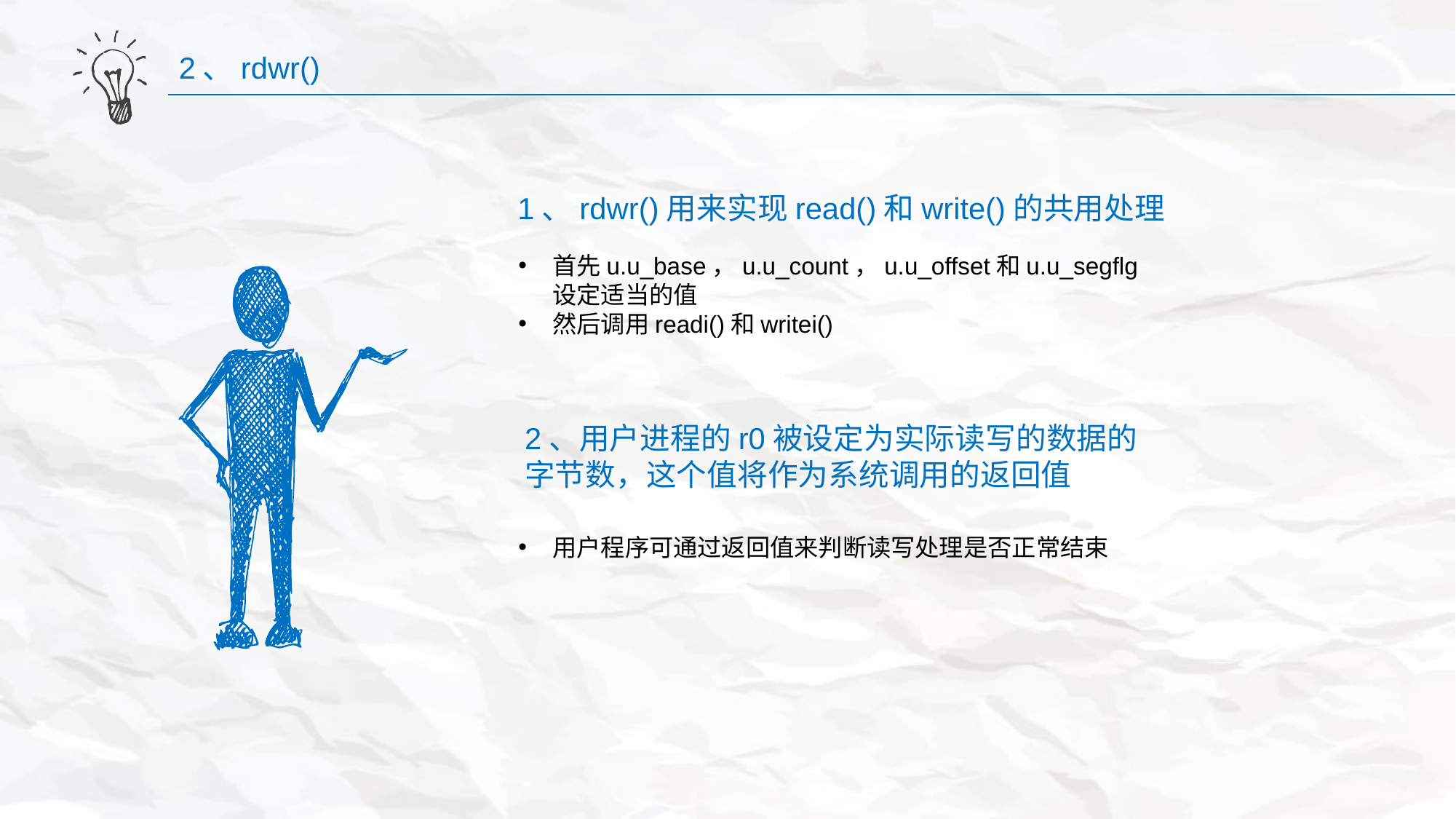

2、rdwr()
1、rdwr()用来实现read()和write()的共用处理
首先u.u_base，u.u_count，u.u_offset和u.u_segflg设定适当的值
然后调用readi()和writei()

2、用户进程的r0被设定为实际读写的数据的字节数，这个值将作为系统调用的返回值
用户程序可通过返回值来判断读写处理是否正常结束